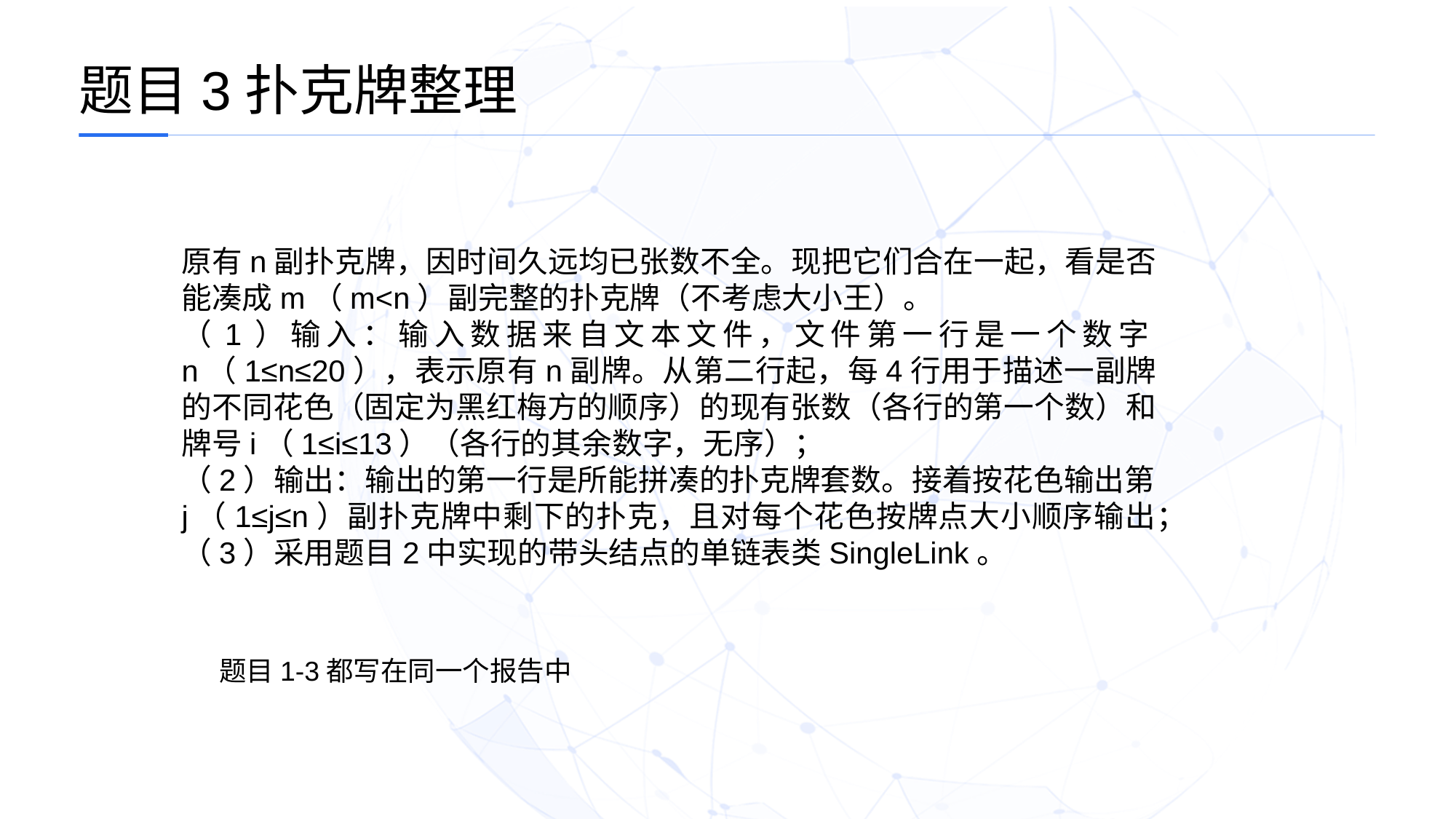

题目3扑克牌整理

原有n副扑克牌，因时间久远均已张数不全。现把它们合在一起，看是否能凑成m（m<n）副完整的扑克牌（不考虑大小王）。
（1）输入：输入数据来自文本文件，文件第一行是一个数字n（1≤n≤20），表示原有n副牌。从第二行起，每4行用于描述一副牌的不同花色（固定为黑红梅方的顺序）的现有张数（各行的第一个数）和牌号i（1≤i≤13）（各行的其余数字，无序）；
（2）输出：输出的第一行是所能拼凑的扑克牌套数。接着按花色输出第j（1≤j≤n）副扑克牌中剩下的扑克，且对每个花色按牌点大小顺序输出；
（3）采用题目2中实现的带头结点的单链表类SingleLink。
题目1-3都写在同一个报告中